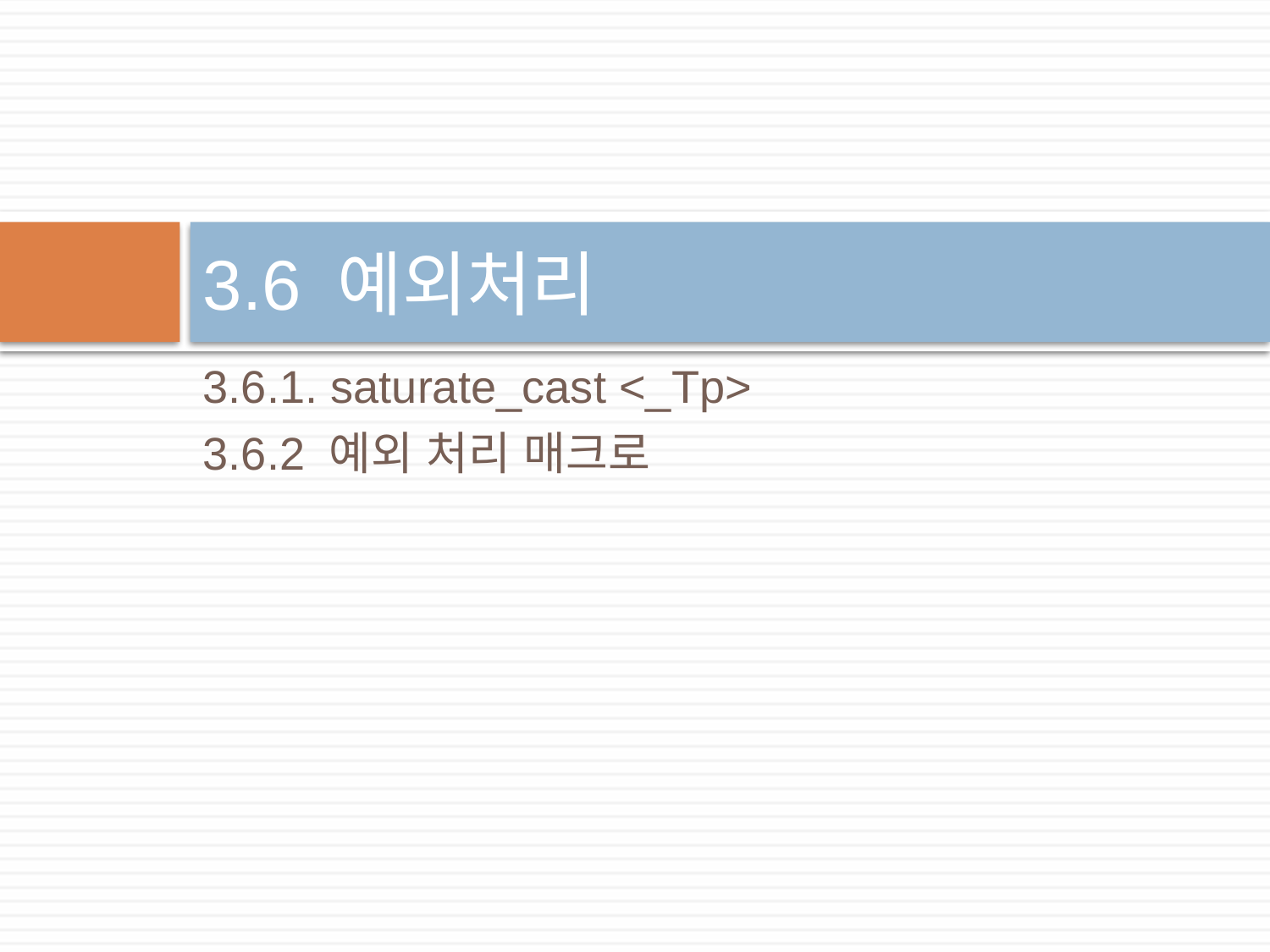

# 3.6 예외처리
3.6.1. saturate_cast <_Tp>
3.6.2 예외 처리 매크로